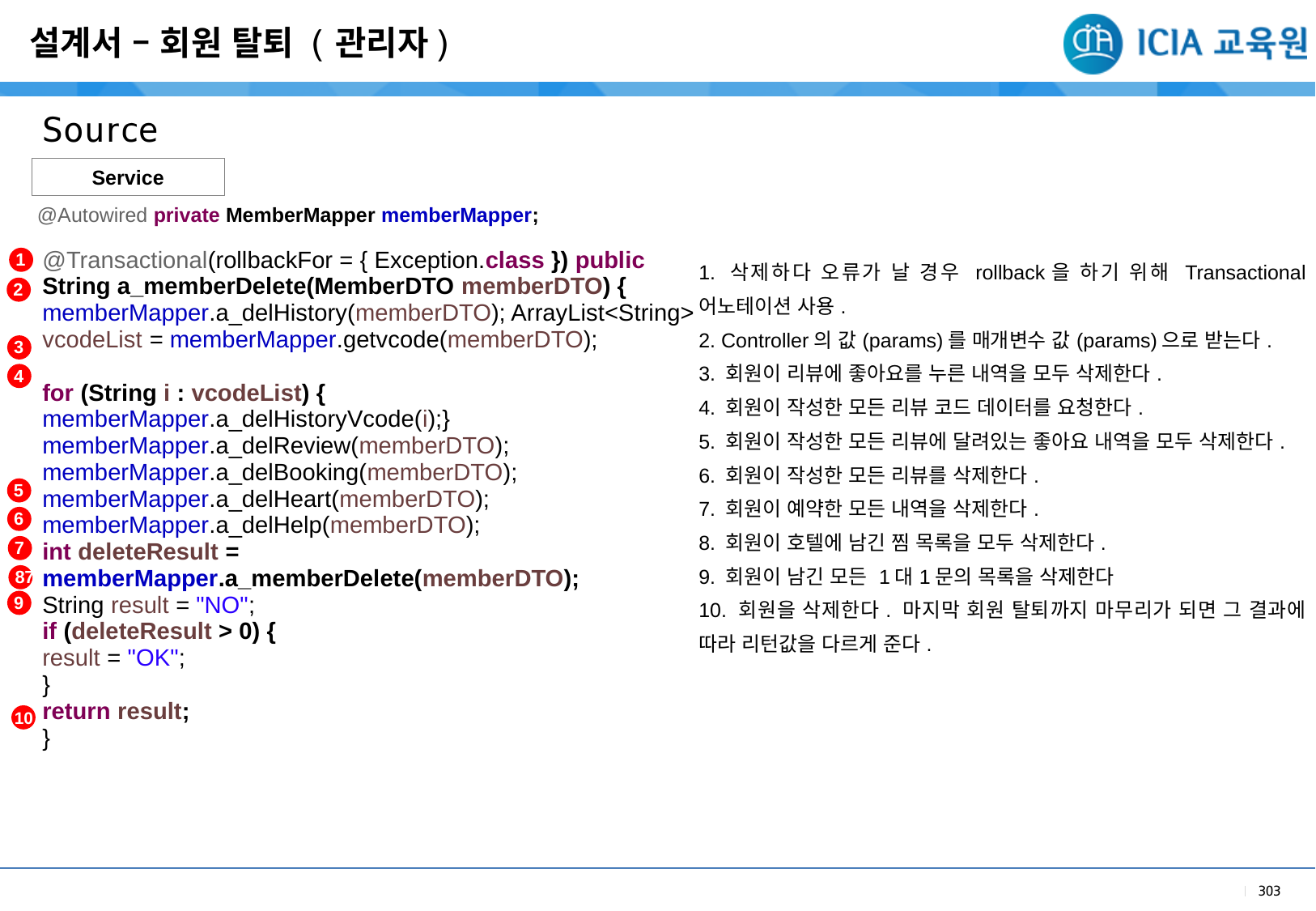

설계서 – 회원 탈퇴 (관리자)
Source
Service
@Autowired private MemberMapper memberMapper;
|  |
| --- |
| 1. 삭제하다 오류가 날 경우 rollback을 하기 위해 Transactional 어노테이션 사용. 2. Controller의 값(params)를 매개변수 값(params)으로 받는다. 3. 회원이 리뷰에 좋아요를 누른 내역을 모두 삭제한다. 4. 회원이 작성한 모든 리뷰 코드 데이터를 요청한다. 5. 회원이 작성한 모든 리뷰에 달려있는 좋아요 내역을 모두 삭제한다. 6. 회원이 작성한 모든 리뷰를 삭제한다. 7. 회원이 예약한 모든 내역을 삭제한다. 8. 회원이 호텔에 남긴 찜 목록을 모두 삭제한다. 9. 회원이 남긴 모든 1대1문의 목록을 삭제한다 10. 회원을 삭제한다. 마지막 회원 탈퇴까지 마무리가 되면 그 결과에 따라 리턴값을 다르게 준다. |
1

| @Transactional(rollbackFor = { Exception.class }) public String a\_memberDelete(MemberDTO memberDTO) { memberMapper.a\_delHistory(memberDTO); ArrayList<String> vcodeList = memberMapper.getvcode(memberDTO); for (String i : vcodeList) { memberMapper.a\_delHistoryVcode(i);} memberMapper.a\_delReview(memberDTO); memberMapper.a\_delBooking(memberDTO); memberMapper.a\_delHeart(memberDTO); memberMapper.a\_delHelp(memberDTO); int deleteResult = memberMapper.a\_memberDelete(memberDTO); String result = "NO"; if (deleteResult > 0) { result = "OK"; } return result; } |
| --- |
2

3

4

5

6

7

87

9

10